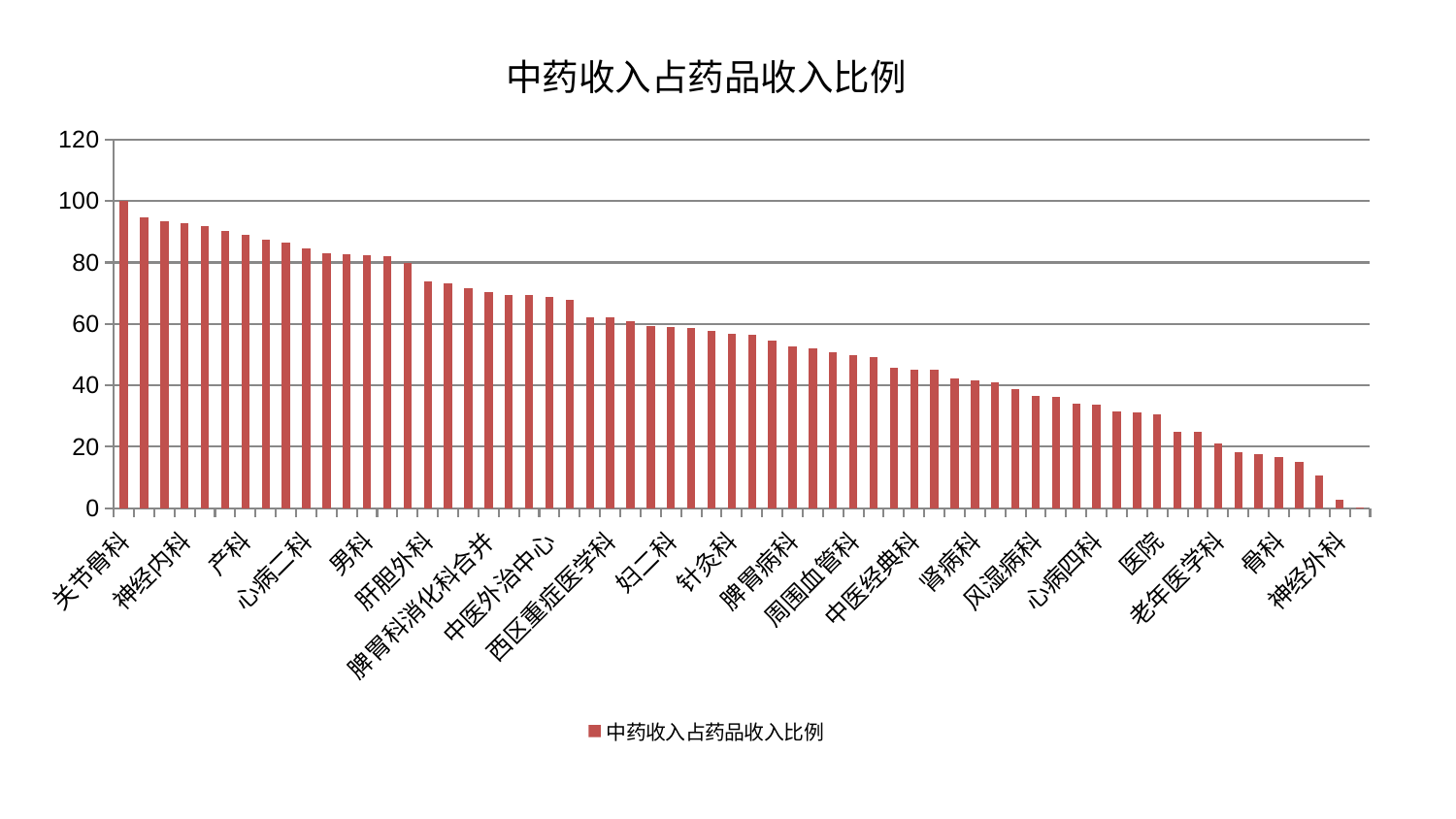

### Chart: 中药收入占药品收入比例

| Category | 中药收入占药品收入比例 |
|---|---|
| 关节骨科 | 100.0 |
| 小儿骨科 | 94.64876673167724 |
| 运动损伤骨科 | 93.3157659919989 |
| 神经内科 | 92.66827621268399 |
| 康复科 | 91.92457562564695 |
| 胸外科 | 90.35263026523475 |
| 产科 | 89.13553790326895 |
| 脑病三科 | 87.36318383566939 |
| 综合内科 | 86.38579910887991 |
| 心病二科 | 84.73166518564834 |
| 口腔科 | 82.92229583807607 |
| 心病三科 | 82.67426839533724 |
| 男科 | 82.4668504585957 |
| 肝病科 | 82.08159819843787 |
| 脑病二科 | 79.78162003524328 |
| 肝胆外科 | 73.97948261276856 |
| 乳腺甲状腺外科 | 73.18754415111906 |
| 消化内科 | 71.67225955346947 |
| 脾胃科消化科合并 | 70.35399062910162 |
| 脊柱骨科 | 69.57681619530156 |
| 呼吸内科 | 69.27172212789287 |
| 中医外治中心 | 68.70935463831475 |
| 肾脏内科 | 67.70860999238555 |
| 儿科 | 62.30372711753245 |
| 西区重症医学科 | 62.07642984681038 |
| 身心医学科 | 61.028159957287414 |
| 东区肾病科 | 59.31918885288787 |
| 妇二科 | 58.998359966976054 |
| 东区重症医学科 | 58.61322283578178 |
| 血液科 | 57.848792503767534 |
| 针灸科 | 56.73316154281916 |
| 泌尿外科 | 56.63117061851874 |
| 心病一科 | 54.55279439259636 |
| 脾胃病科 | 52.81286885208015 |
| 创伤骨科 | 52.08377488584676 |
| 眼科 | 50.8009402179223 |
| 周围血管科 | 49.94770900395843 |
| 美容皮肤科 | 49.38654684849092 |
| 妇科 | 45.73003003006142 |
| 中医经典科 | 45.263307030970374 |
| 治未病中心 | 45.18886519540573 |
| 心血管内科 | 42.22352433723296 |
| 肾病科 | 41.6557667443108 |
| 耳鼻喉科 | 40.97594827364653 |
| 皮肤科 | 38.85435488523346 |
| 风湿病科 | 36.46215931898884 |
| 普通外科 | 36.342071817596945 |
| 重症医学科 | 34.20244217627388 |
| 心病四科 | 33.84635375828176 |
| 脑病一科 | 31.531872973650167 |
| 肛肠科 | 31.246559944942092 |
| 医院 | 30.554134762081965 |
| 显微骨科 | 24.97135555445769 |
| 微创骨科 | 24.753909278602674 |
| 老年医学科 | 21.146967489818753 |
| 妇科妇二科合并 | 18.35960272751428 |
| 小儿推拿科 | 17.58223934161916 |
| 骨科 | 16.75363436464481 |
| 肿瘤内科 | 15.18973181207885 |
| 推拿科 | 10.660112393799553 |
| 神经外科 | 2.7194351291752663 |
| 内分泌科 | 0.16263304910883677 |
254